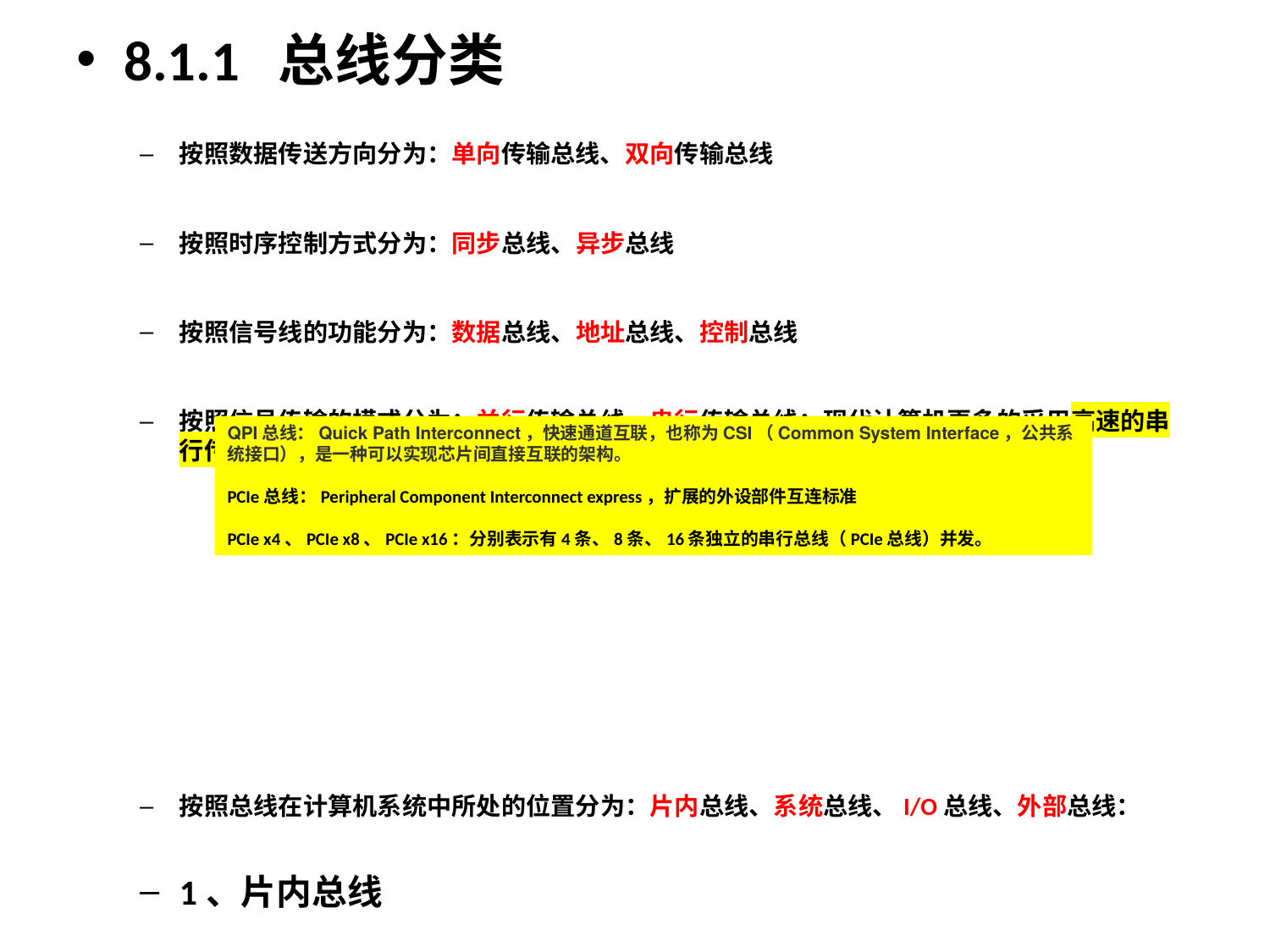

8.1.1  总线分类

按照数据传送方向分为：单向传输总线、双向传输总线

按照时序控制方式分为：同步总线、异步总线

按照信号线的功能分为：数据总线、地址总线、控制总线

按照信号传输的模式分为：并行传输总线、串行传输总线；现代计算机更多的采用高速的串行传输总线，如：QPI、PCIe（PCIe x4、PCIe x8、PCIe x16）

按照总线在计算机系统中所处的位置分为：片内总线、系统总线、I/O总线、外部总线：

1、片内总线

片内总线是指芯片内部各组成部件之间的连接线，也称为片上总线，如CPU芯片内部寄存器之间、寄存器与运算器之间的数据通路连接，控制器与执行部件之间的控制信号连接，都属于片内总线。

片内总线标准：例如ARM公司的AMBA总线（Advanced Microcontroller Bus Architecture，高级微控制器总线架构），开源的Wishbone总线。

QPI总线：Quick Path Interconnect，快速通道互联，也称为CSI（Common System Interface，公共系统接口），是一种可以实现芯片间直接互联的架构。

PCIe总线：Peripheral Component Interconnect express，扩展的外设部件互连标准

PCIe x4、PCIe x8、PCIe x16：分别表示有4条、8条、16条独立的串行总线（PCIe总线）并发。